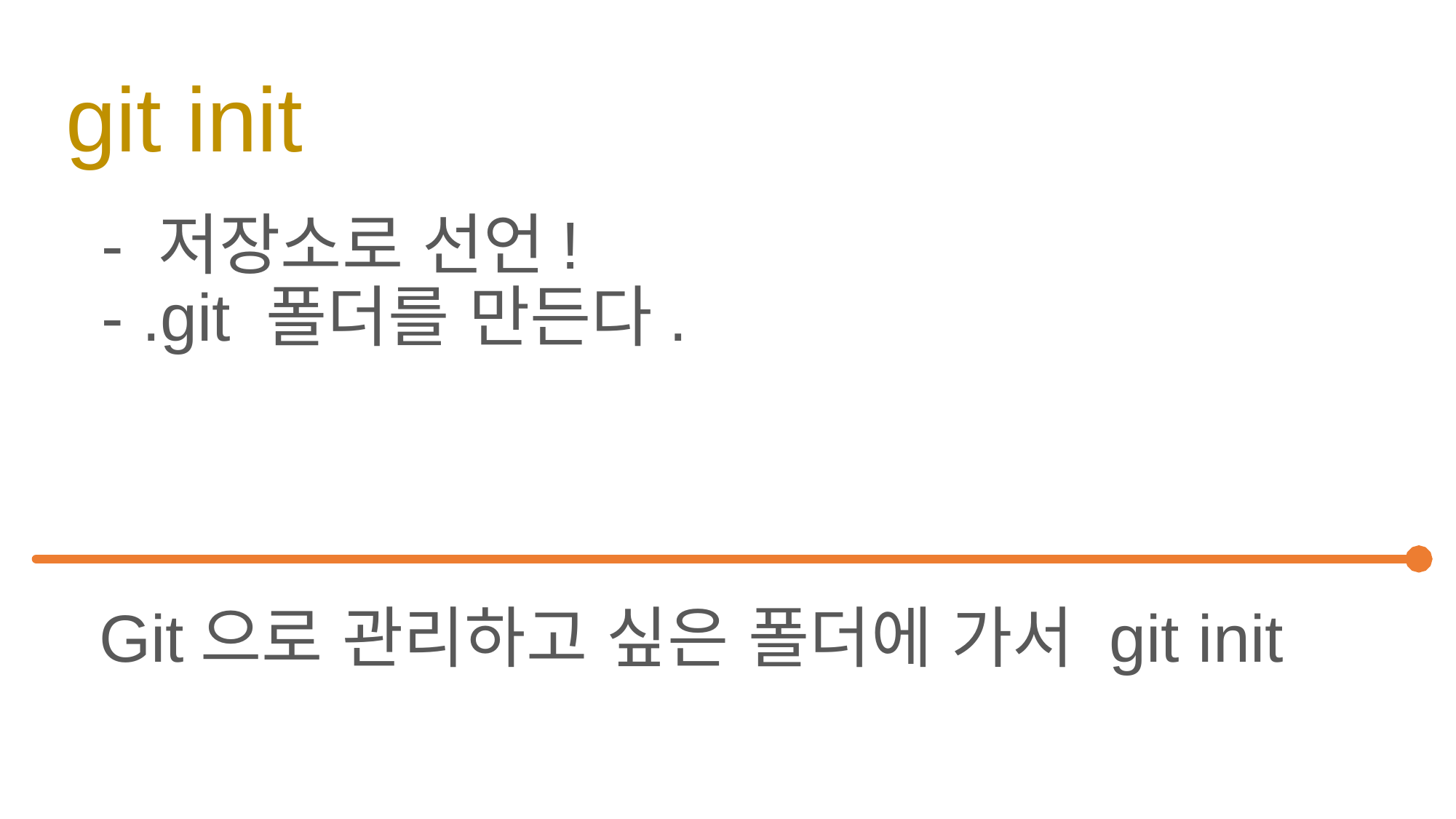

# git init
- 저장소로 선언!
- .git 폴더를 만든다.
Git으로 관리하고 싶은 폴더에 가서 git init